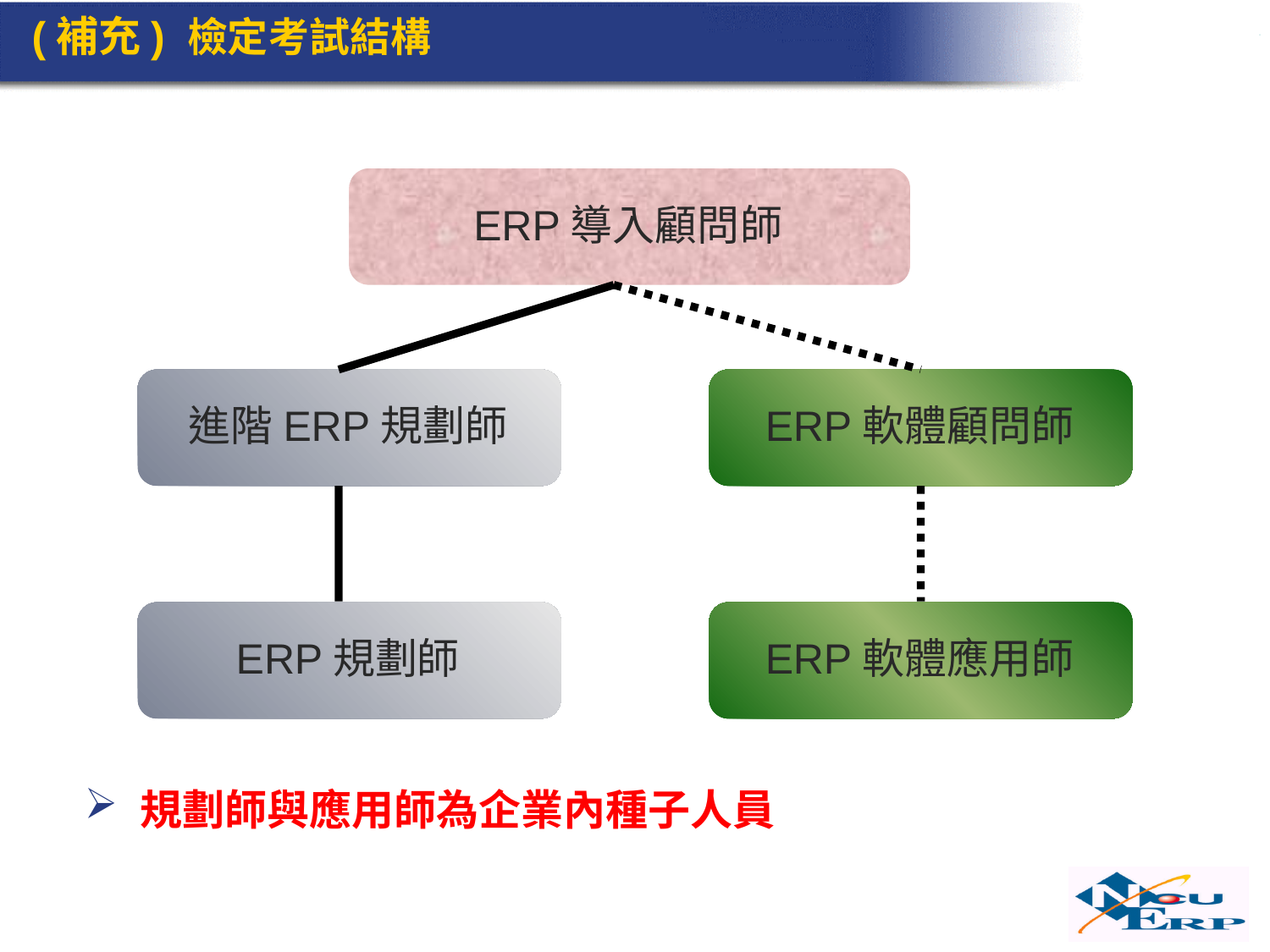

# (補充) 檢定考試結構

ERP導入顧問師

進階ERP規劃師

ERP軟體顧問師

ERP規劃師

ERP軟體應用師
規劃師與應用師為企業內種子人員